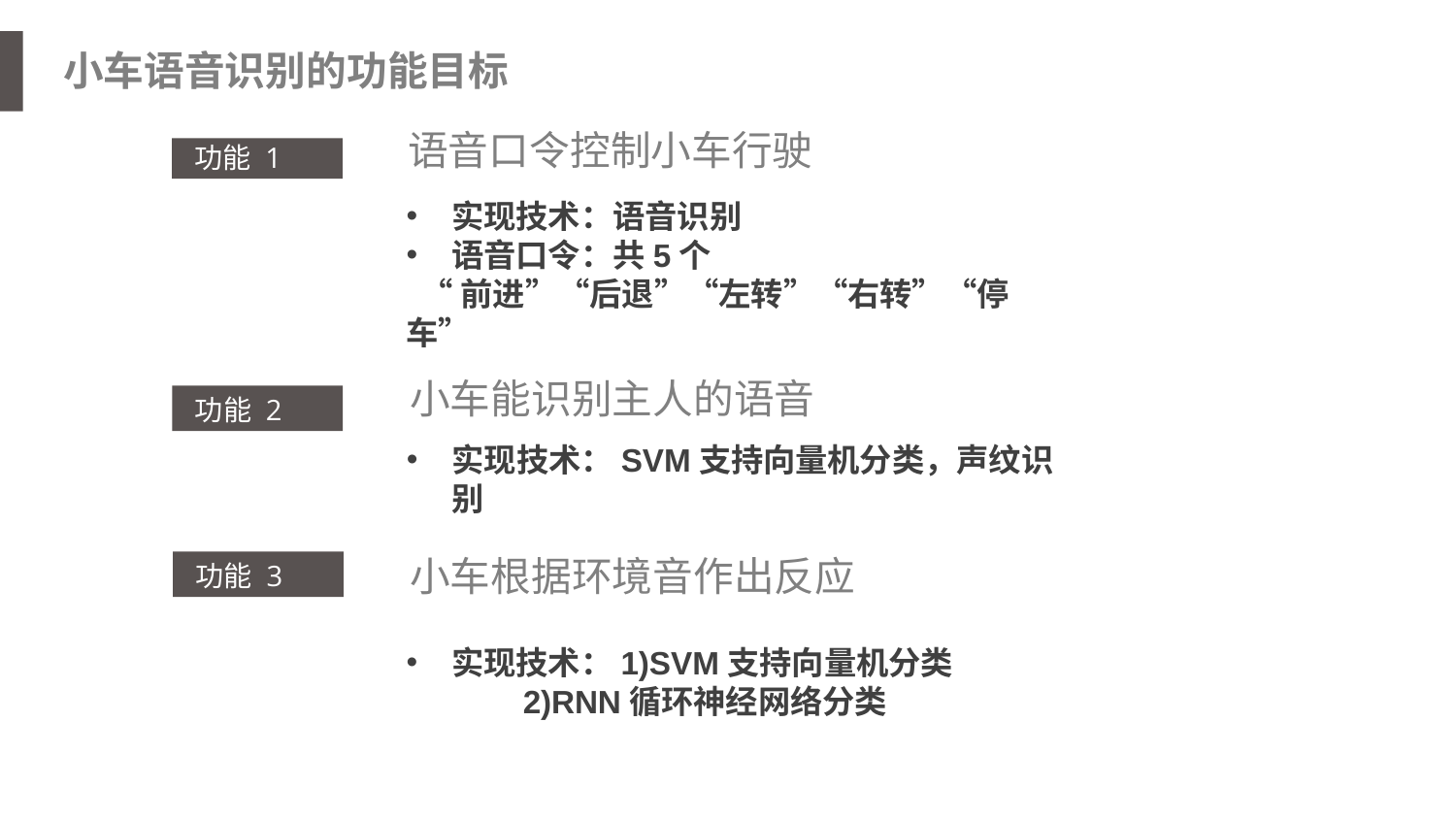

小车语音识别的功能目标
语音口令控制小车行驶

功能 1
实现技术：语音识别
语音口令：共5个
  “前进”“后退”“左转”“右转”“停车”
小车能识别主人的语音
功能 2

实现技术：SVM支持向量机分类，声纹识别

小车根据环境音作出反应
功能 3

实现技术：1)SVM支持向量机分类
             2)RNN循环神经网络分类